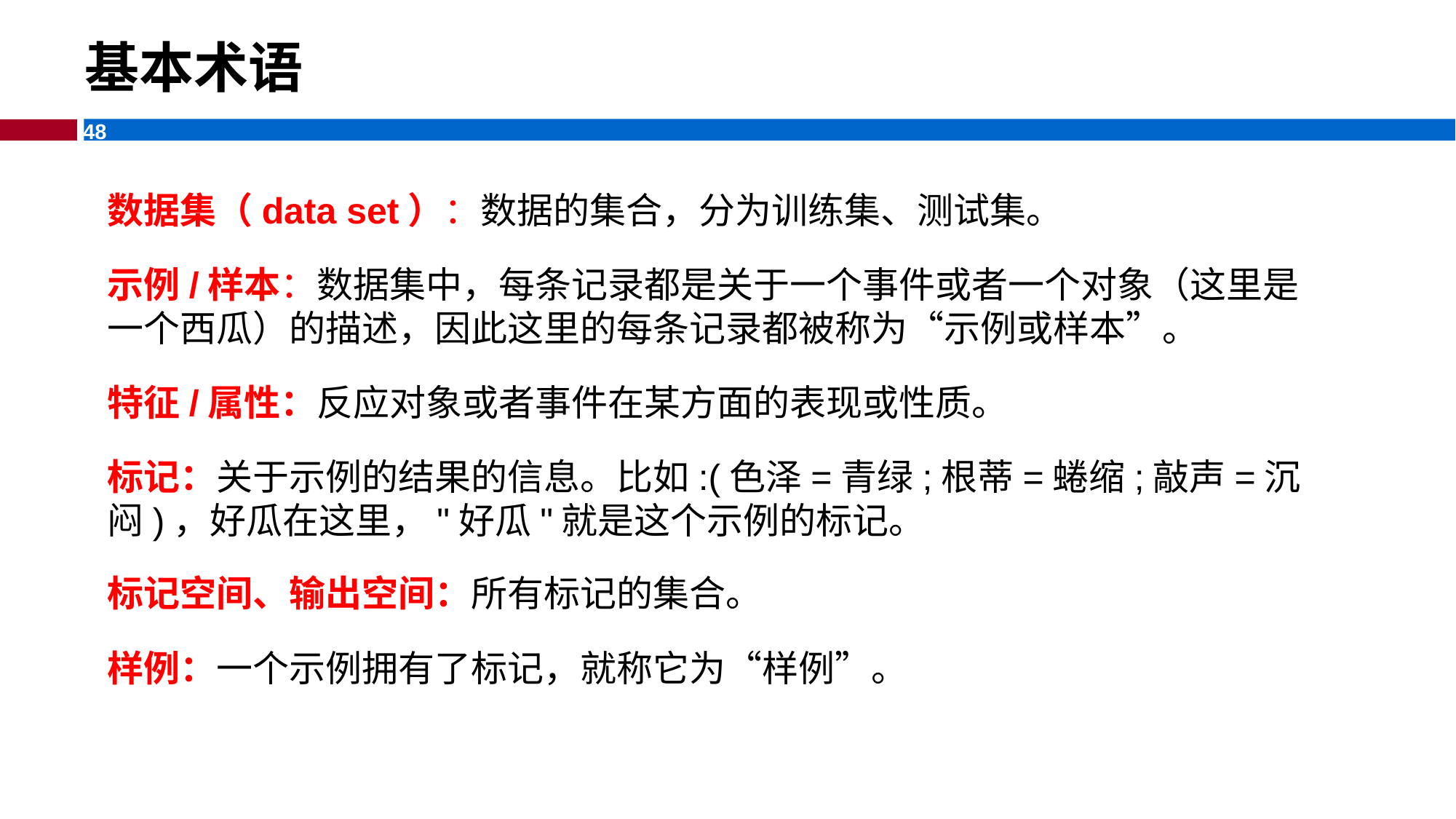

基本术语

数据集（data set）：数据的集合，分为训练集、测试集。
示例/样本：数据集中，每条记录都是关于一个事件或者一个对象（这里是一个西瓜）的描述，因此这里的每条记录都被称为“示例或样本”。
特征/属性：反应对象或者事件在某方面的表现或性质。
标记：关于示例的结果的信息。比如:(色泽=青绿;根蒂=蜷缩;敲声=沉闷)，好瓜在这里，"好瓜"就是这个示例的标记。
标记空间、输出空间：所有标记的集合。
样例：一个示例拥有了标记，就称它为“样例”。